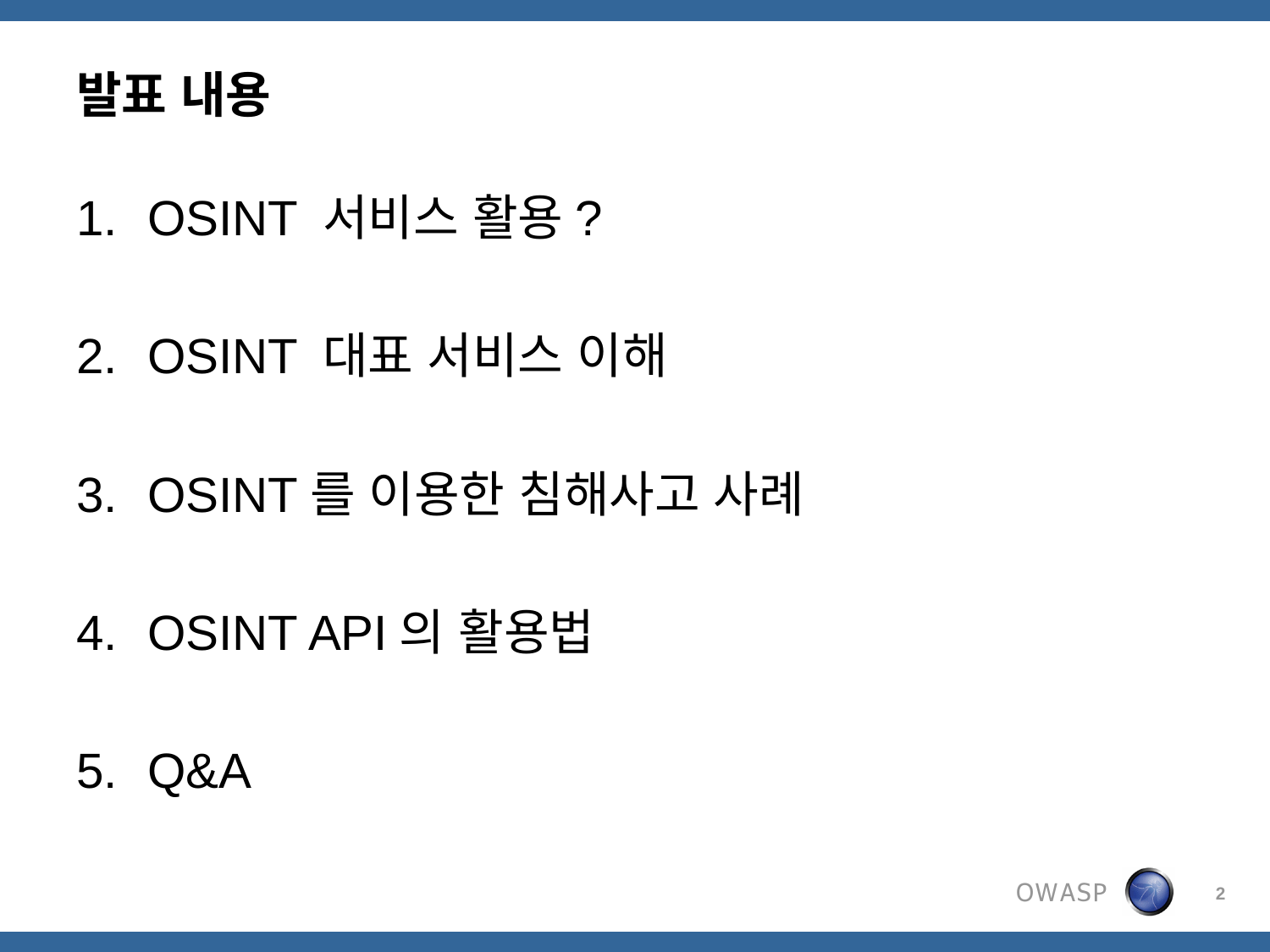

# 발표 내용
OSINT 서비스 활용?

OSINT 대표 서비스 이해

OSINT를 이용한 침해사고 사례

OSINT API의 활용법

Q&A
2